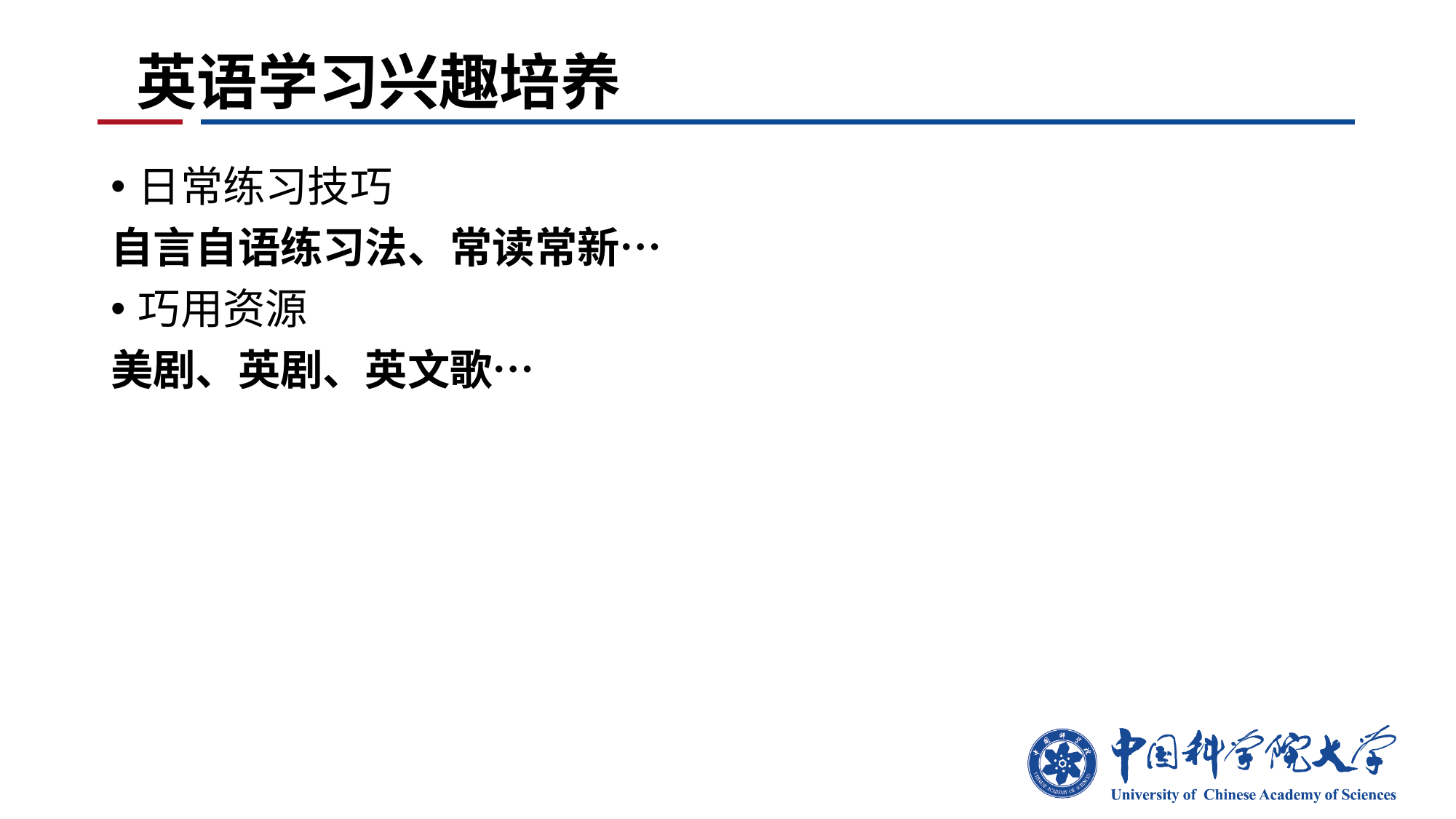

# 英语学习兴趣培养
日常练习技巧
自言自语练习法、常读常新…
巧用资源
美剧、英剧、英文歌…